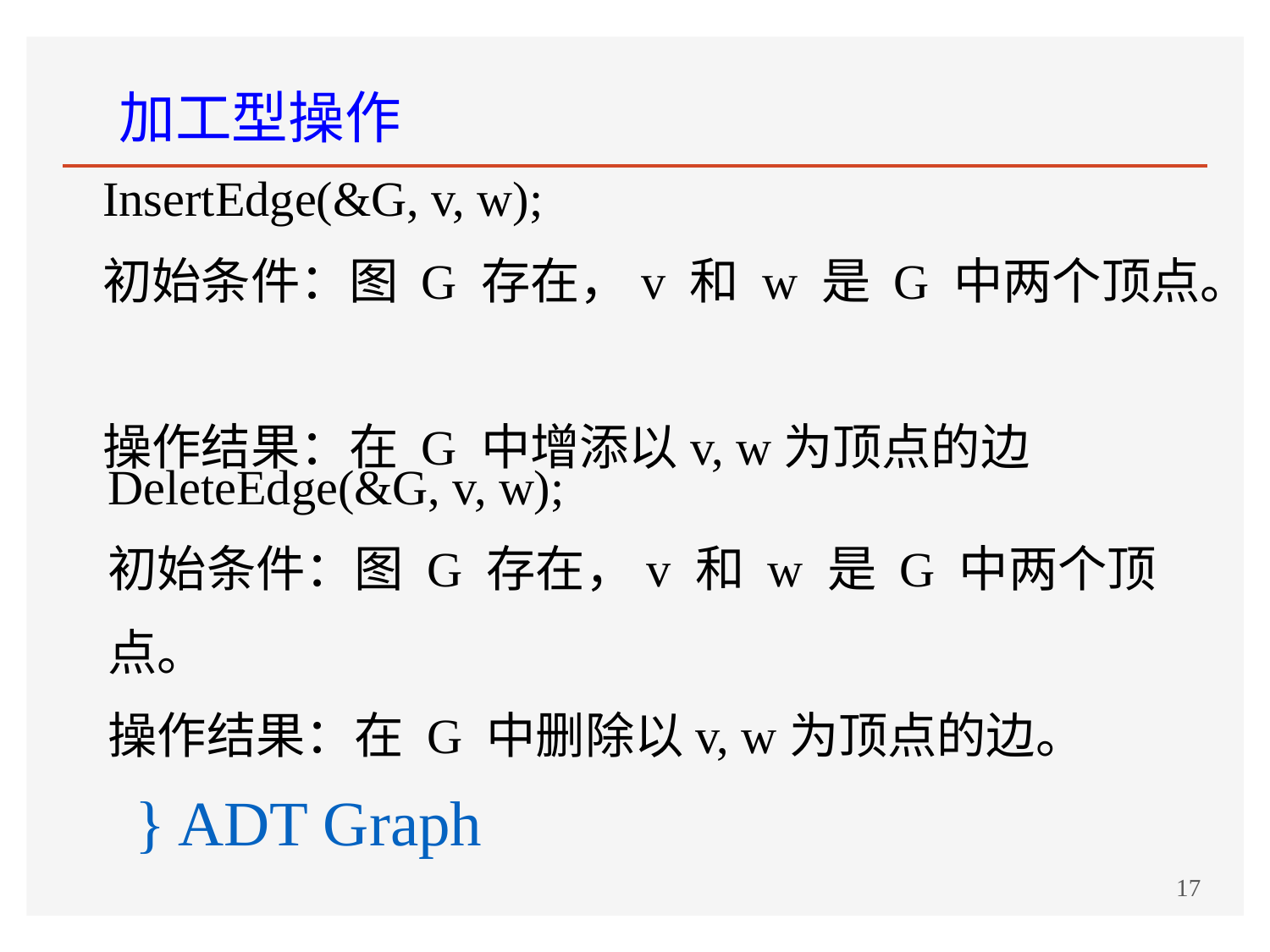

加工型操作
InsertEdge(&G, v, w);
初始条件：图 G 存在，v 和 w 是 G 中两个顶点。
操作结果：在 G 中增添以v, w为顶点的边
DeleteEdge(&G, v, w);
初始条件：图 G 存在，v 和 w 是 G 中两个顶点。
操作结果：在 G 中删除以v, w为顶点的边。
} ADT Graph
17